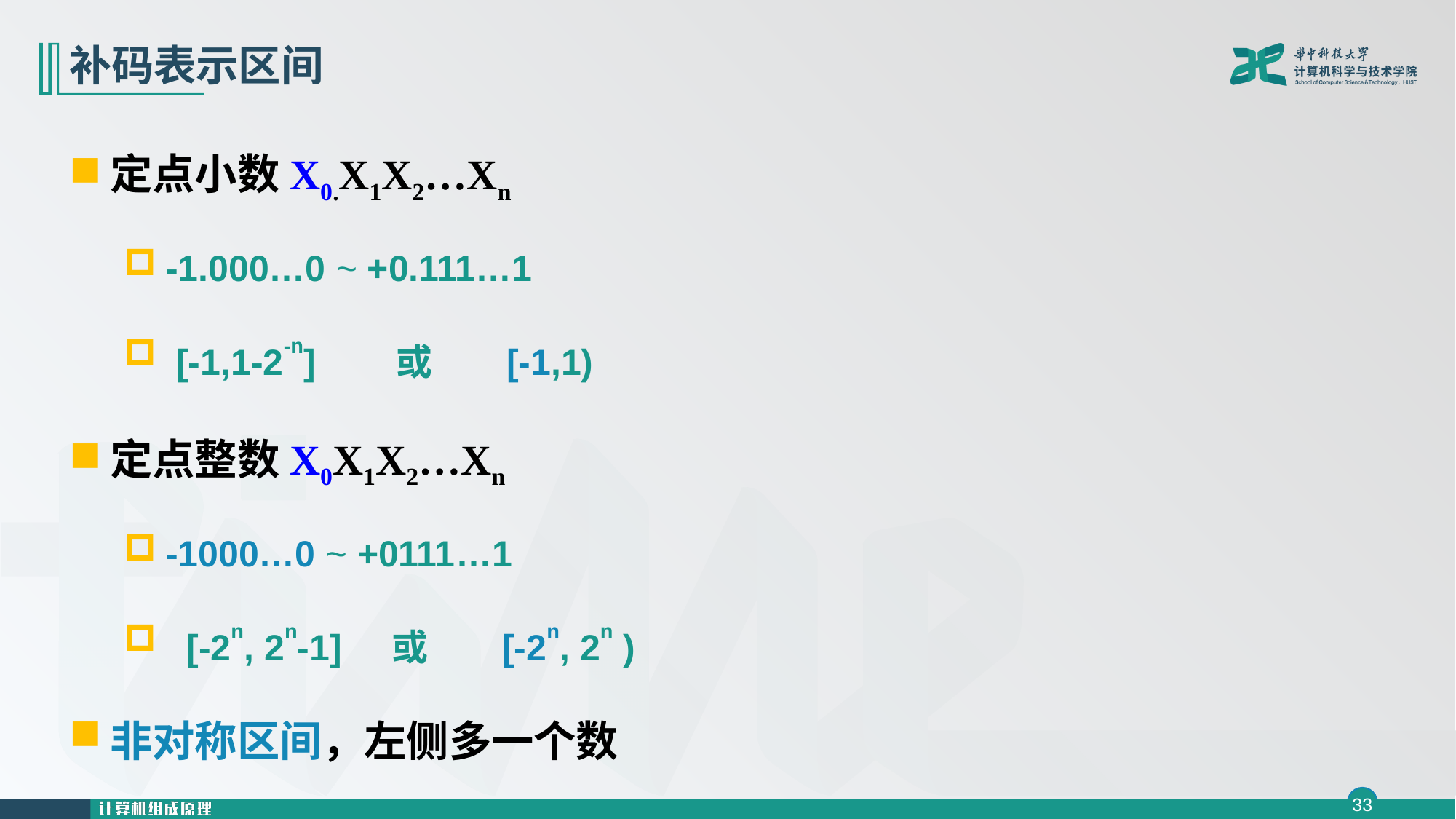

# 补码表示区间
定点小数X0.X1X2…Xn
-1.000…0 ~ +0.111…1
 [-1,1-2-n]       或        [-1,1)
定点整数X0X1X2…Xn
-1000…0 ~ +0111…1
  [-2n, 2n-1]    或        [-2n, 2n )
非对称区间，左侧多一个数